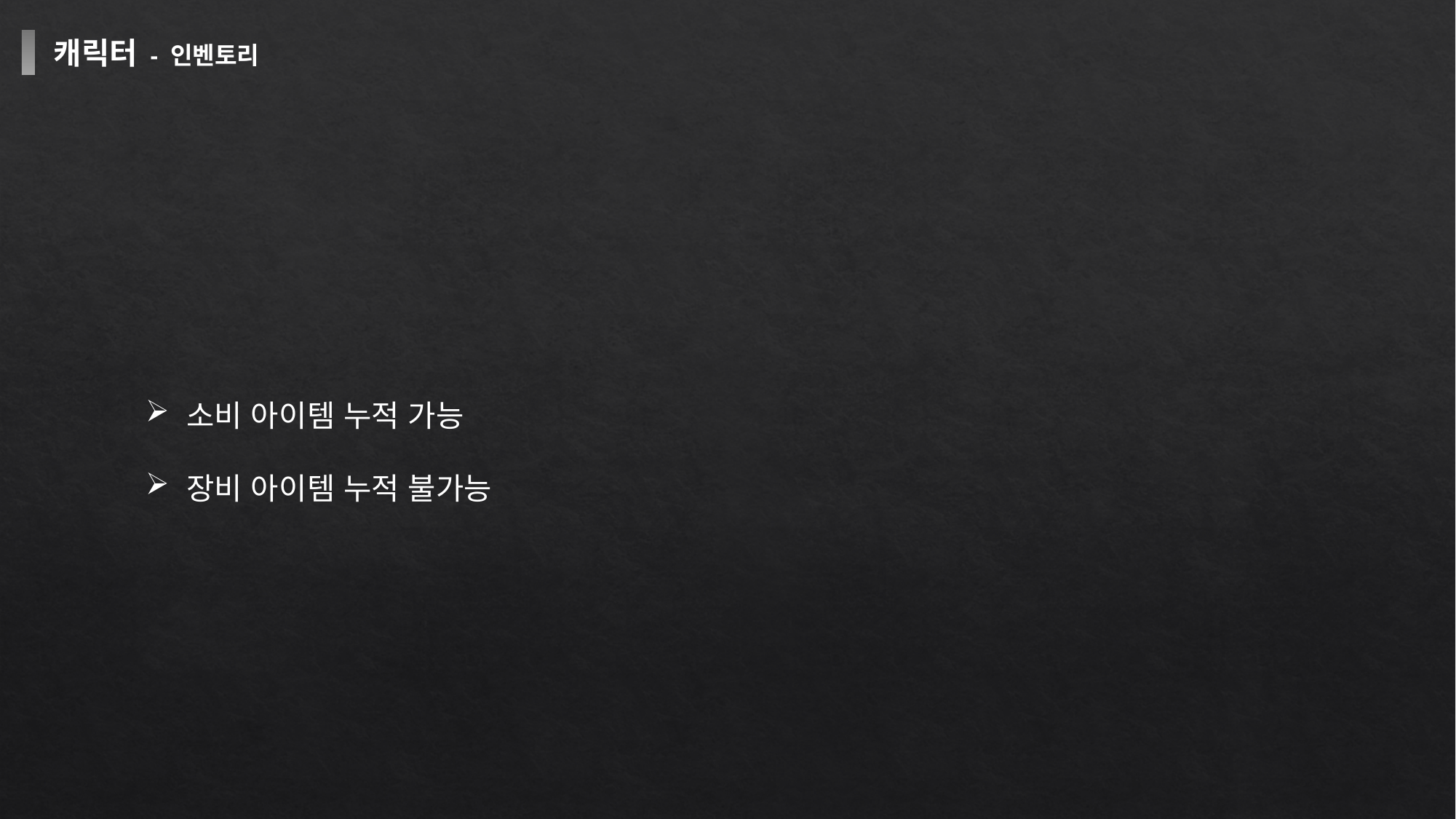

캐릭터 - 인벤토리

소비 아이템 누적 가능

장비 아이템 누적 불가능